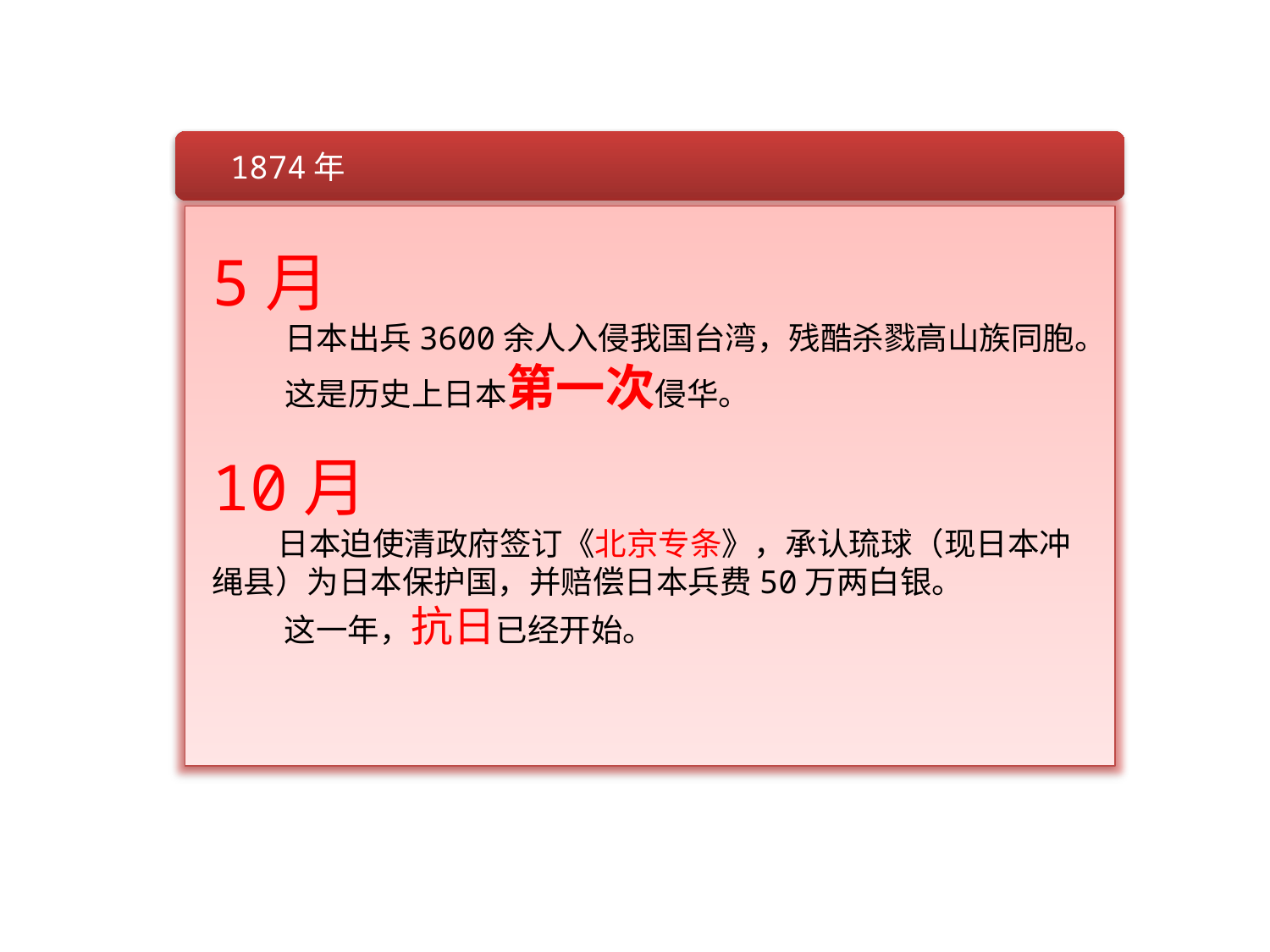

1874年

5月
         日本出兵3600余人入侵我国台湾，残酷杀戮高山族同胞。
         这是历史上日本第一次侵华。
10月
        日本迫使清政府签订《北京专条》，承认琉球（现日本冲绳县）为日本保护国，并赔偿日本兵费50万两白银。
         这一年，抗日已经开始。